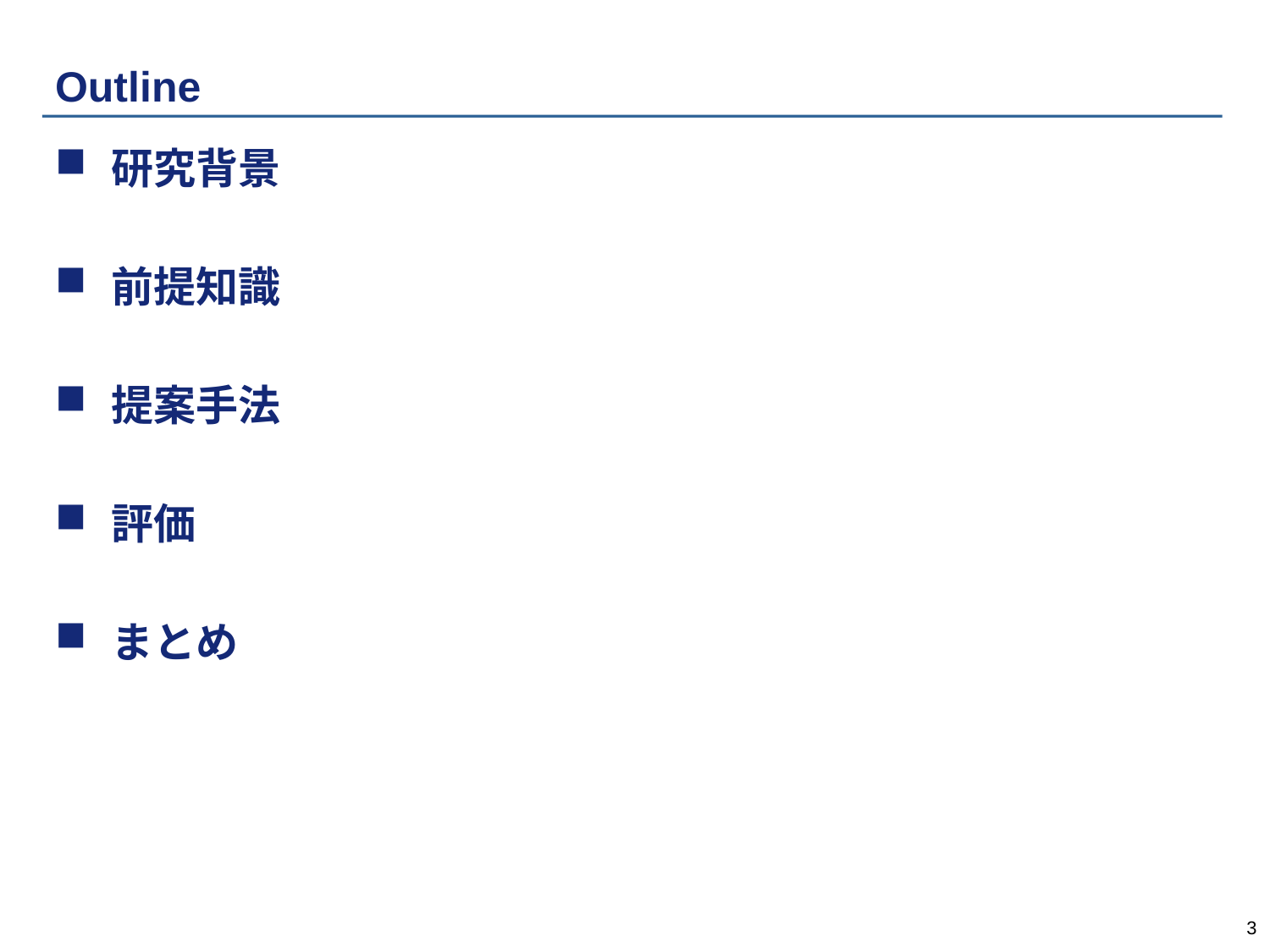

# Outline
 研究背景

 前提知識

 提案手法

 評価

 まとめ
3